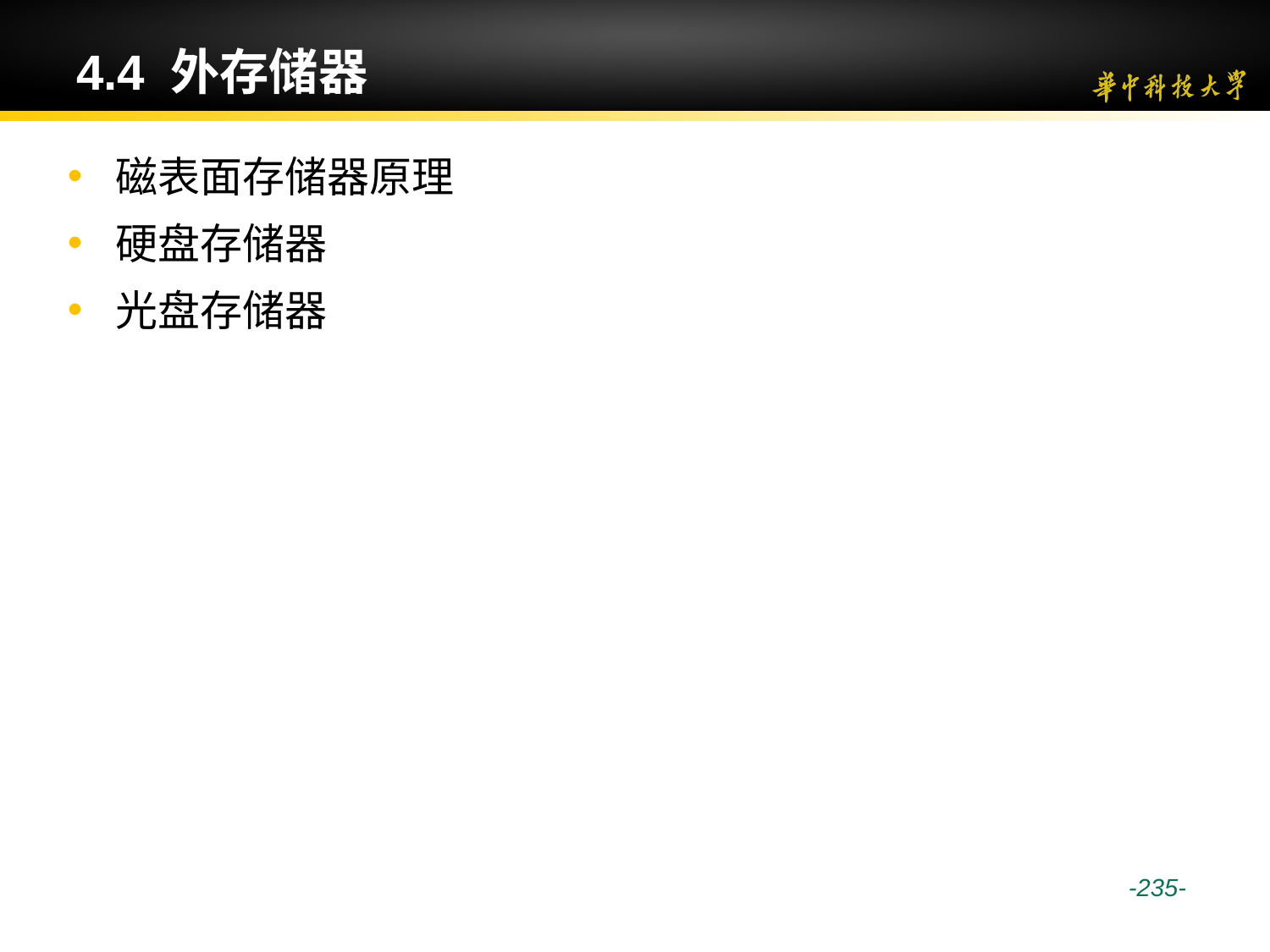

# 4.4 外存储器
磁表面存储器原理
硬盘存储器
光盘存储器

 -235-